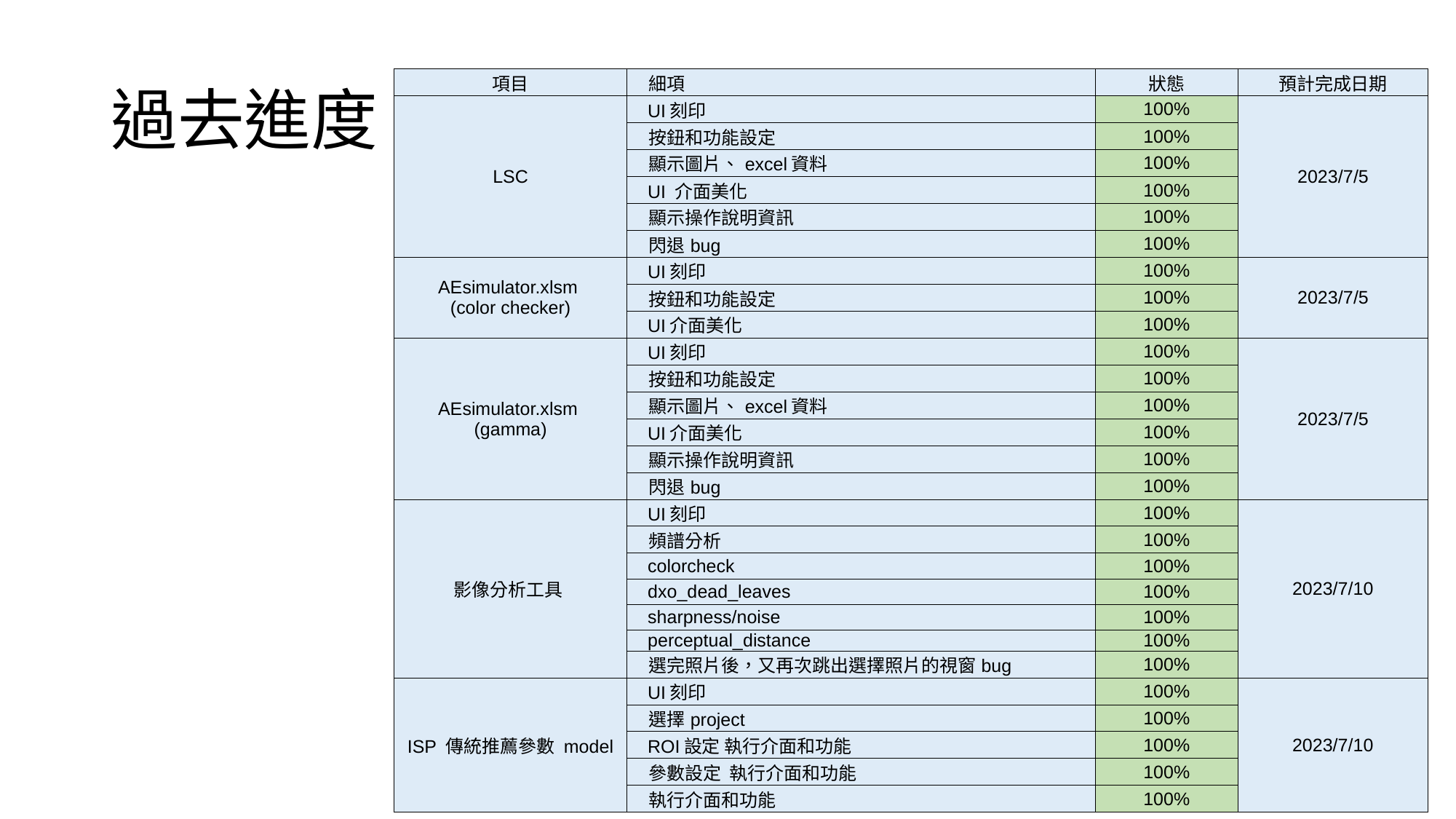

# 過去進度
| 項目 | 細項 | 狀態 | 預計完成日期 |
| --- | --- | --- | --- |
| LSC | UI刻印 | 100% | 2023/7/5 |
|  | 按鈕和功能設定 | 100% |  |
|  | 顯示圖片、excel資料 | 100% |  |
|  | UI 介面美化 | 100% |  |
|  | 顯示操作說明資訊 | 100% |  |
|  | 閃退bug | 100% |  |
| AEsimulator.xlsm (color checker) | UI刻印 | 100% | 2023/7/5 |
|  | 按鈕和功能設定 | 100% |  |
|  | UI介面美化 | 100% |  |
| AEsimulator.xlsm (gamma) | UI刻印 | 100% | 2023/7/5 |
|  | 按鈕和功能設定 | 100% |  |
|  | 顯示圖片、excel資料 | 100% |  |
|  | UI介面美化 | 100% |  |
|  | 顯示操作說明資訊 | 100% |  |
|  | 閃退bug | 100% |  |
| 影像分析工具 | UI刻印 | 100% | 2023/7/10 |
|  | 頻譜分析 | 100% |  |
|  | colorcheck | 100% |  |
|  | dxo\_dead\_leaves | 100% |  |
|  | sharpness/noise | 100% |  |
|  | perceptual\_distance | 100% |  |
|  | 選完照片後，又再次跳出選擇照片的視窗bug | 100% |  |
| ISP 傳統推薦參數 model | UI刻印 | 100% | 2023/7/10 |
|  | 選擇project | 100% |  |
|  | ROI設定 執行介面和功能 | 100% |  |
|  | 參數設定 執行介面和功能 | 100% |  |
|  | 執行介面和功能 | 100% |  |